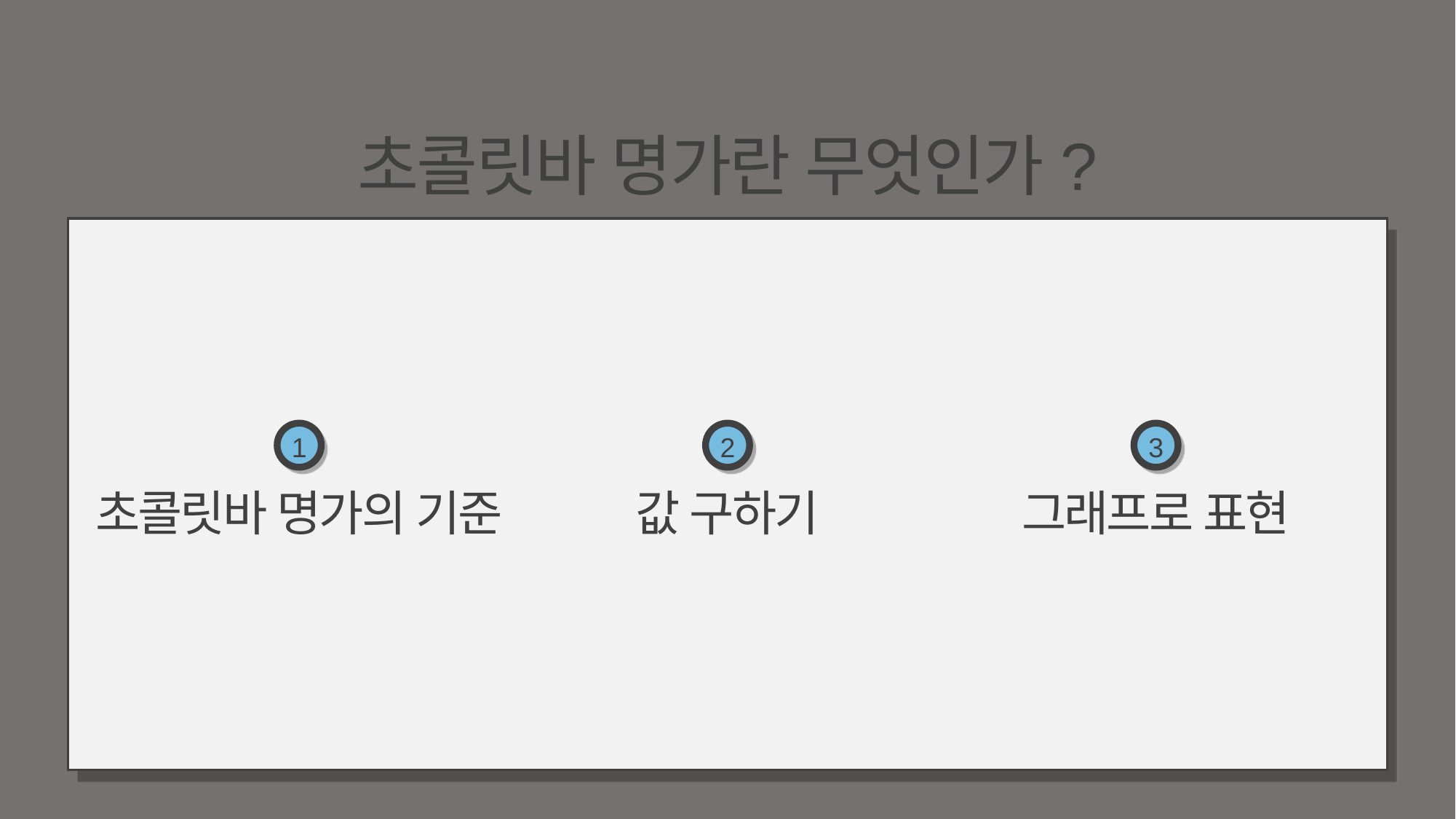

초콜릿바 명가란 무엇인가?
BRAND NAME

1

2

3
초콜릿바 명가의 기준
값 구하기
그래프로 표현
09